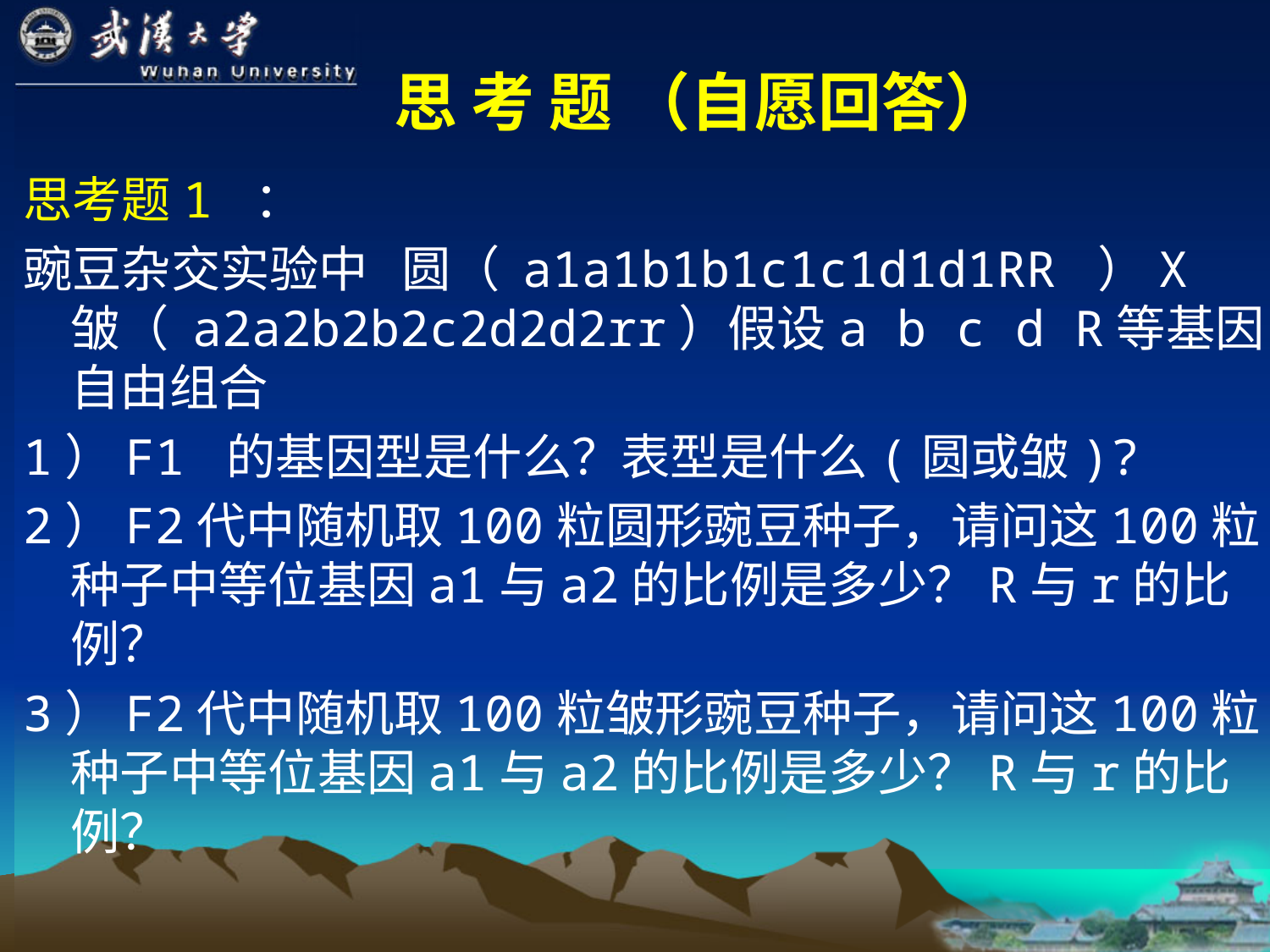

# 思 考 题 （自愿回答）
思考题1 ：
豌豆杂交实验中   圆（ a1a1b1b1c1c1d1d1RR ）X 皱（ a2a2b2b2c2d2d2rr）假设a b c d R等基因自由组合
1）F1 的基因型是什么？表型是什么(圆或皱)?
2）F2代中随机取100粒圆形豌豆种子，请问这100粒种子中等位基因a1与a2的比例是多少？R与r的比例？
3）F2代中随机取100粒皱形豌豆种子，请问这100粒种子中等位基因a1与a2的比例是多少？R与r的比例？